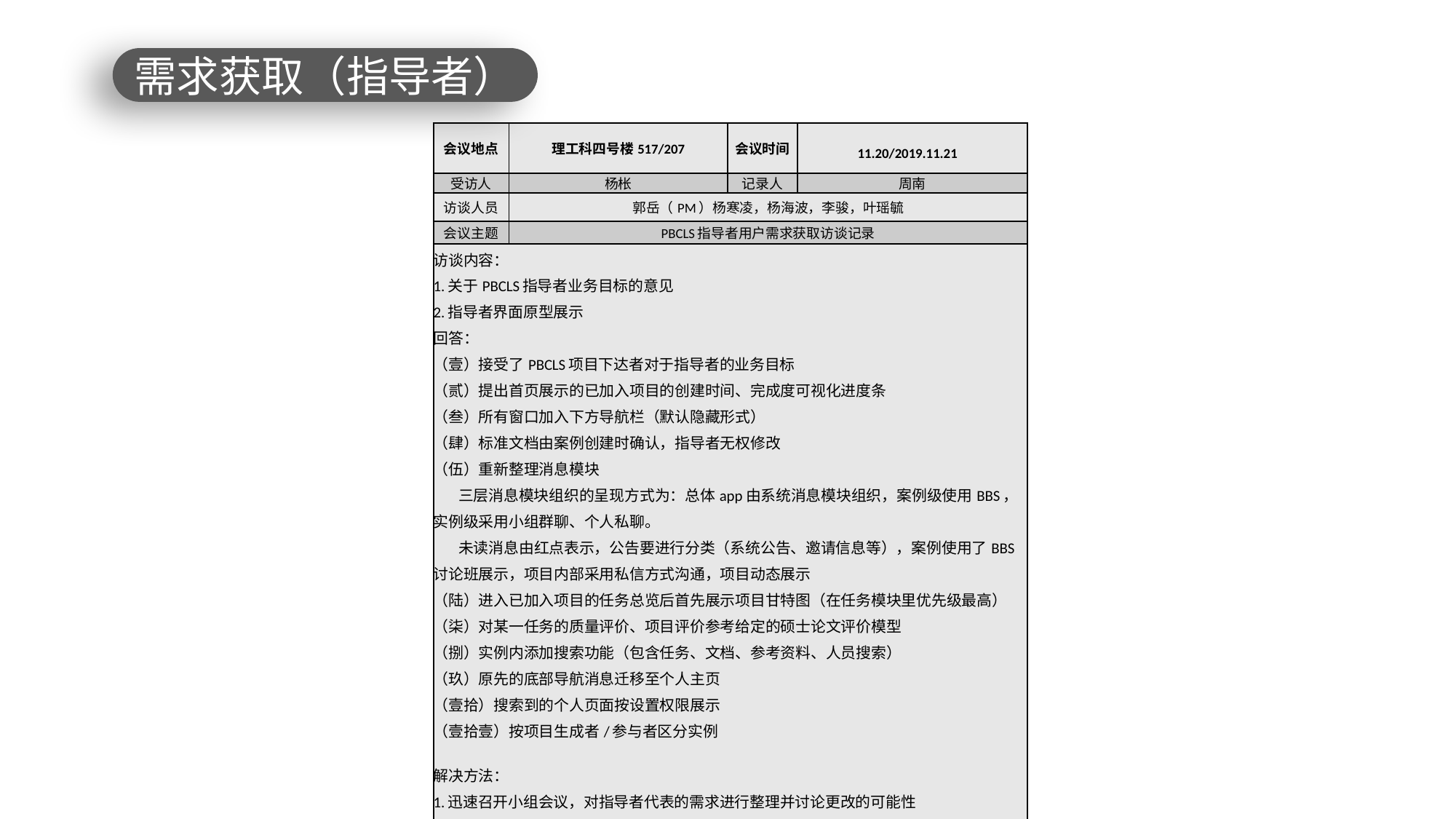

需求获取（指导者）
| 会议地点 | 理工科四号楼517/207 | 会议时间 | 11.20/2019.11.21 |
| --- | --- | --- | --- |
| 受访人 | 杨枨 | 记录人 | 周南 |
| 访谈人员 | 郭岳（PM）杨寒凌，杨海波，李骏，叶瑶毓 |  |  |
| 会议主题 | PBCLS指导者用户需求获取访谈记录 |  |  |
| 访谈内容： 1.关于PBCLS指导者业务目标的意见 2.指导者界面原型展示 回答： （壹）接受了PBCLS项目下达者对于指导者的业务目标 （贰）提出首页展示的已加入项目的创建时间、完成度可视化进度条 （叁）所有窗口加入下方导航栏（默认隐藏形式） （肆）标准文档由案例创建时确认，指导者无权修改 （伍）重新整理消息模块 三层消息模块组织的呈现方式为：总体app由系统消息模块组织，案例级使用BBS，实例级采用小组群聊、个人私聊。 未读消息由红点表示，公告要进行分类（系统公告、邀请信息等），案例使用了BBS讨论班展示，项目内部采用私信方式沟通，项目动态展示 （陆）进入已加入项目的任务总览后首先展示项目甘特图（在任务模块里优先级最高） （柒）对某一任务的质量评价、项目评价参考给定的硕士论文评价模型 （捌）实例内添加搜索功能（包含任务、文档、参考资料、人员搜索） （玖）原先的底部导航消息迁移至个人主页 （壹拾）搜索到的个人页面按设置权限展示 （壹拾壹）按项目生成者/参与者区分实例 解决方法： 1.迅速召开小组会议，对指导者代表的需求进行整理并讨论更改的可能性 2.迅速制定与对其他用户代表进行访谈的计划 3.对界面原型进行迭代 |  |  |  |